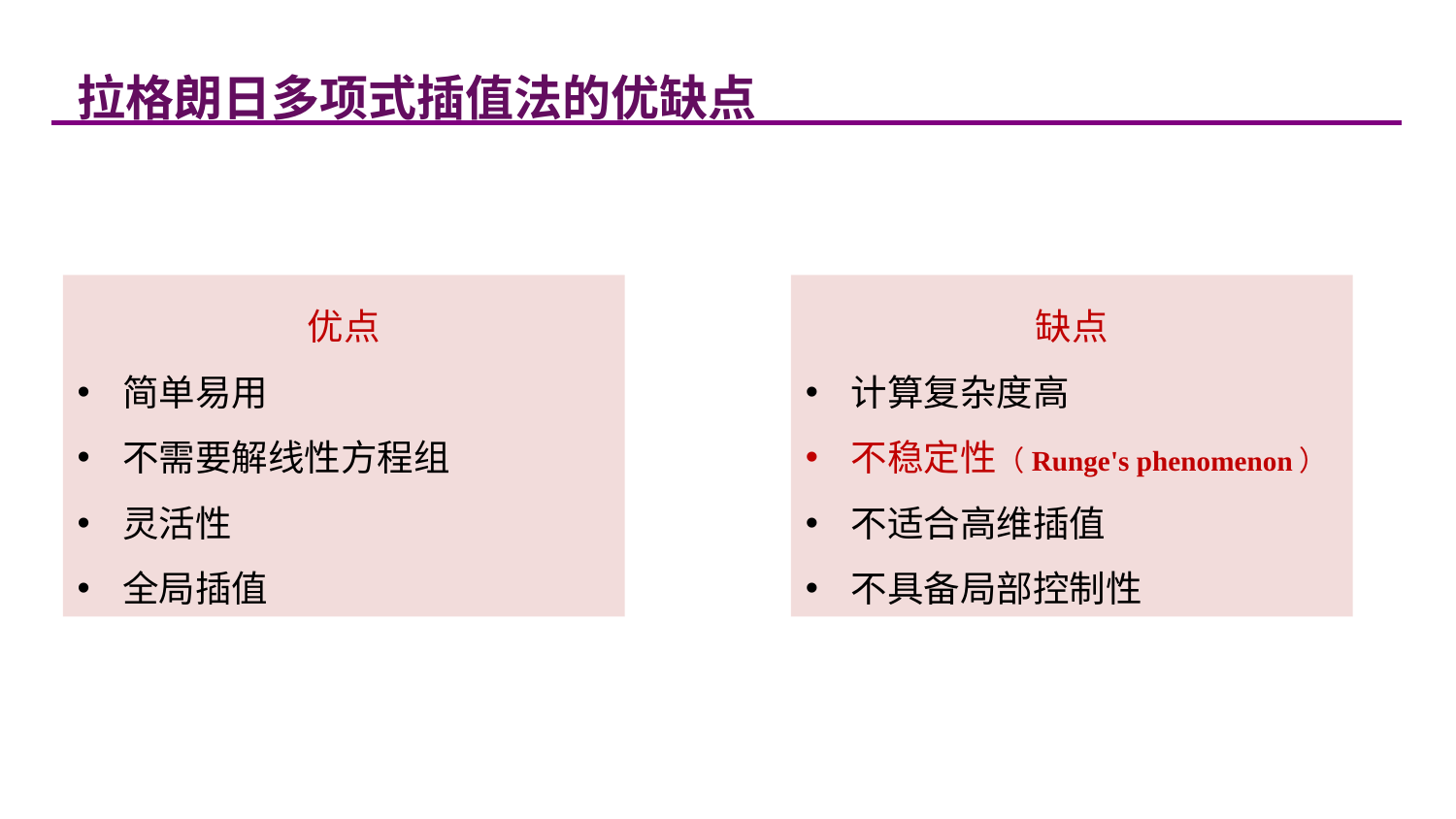

拉格朗日多项式插值法的优缺点
优点
简单易用
不需要解线性方程组
灵活性
全局插值
缺点
计算复杂度高
不稳定性（Runge's phenomenon）
不适合高维插值
不具备局部控制性